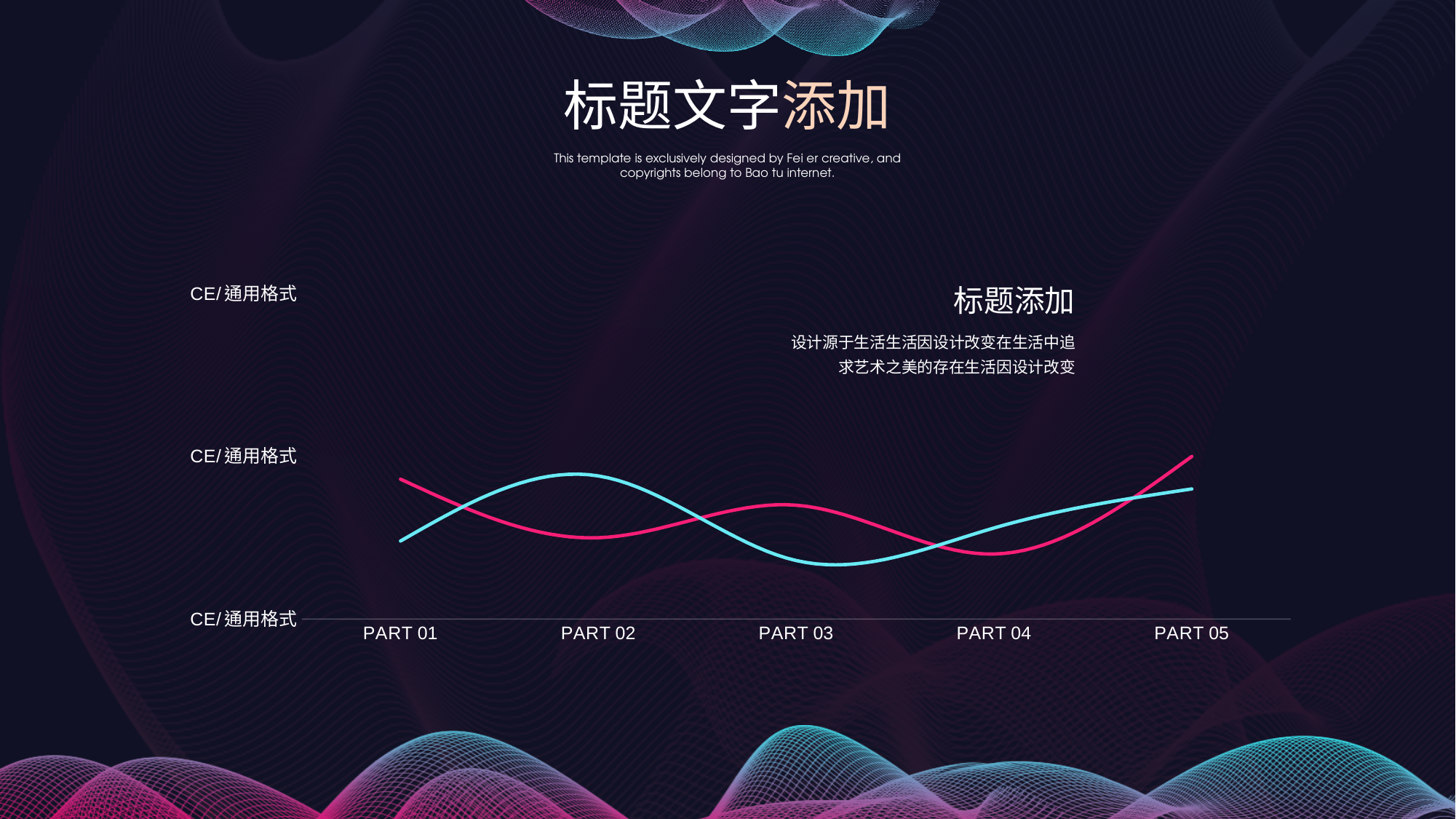

标题文字添加
This template is exclusively designed by Fei er creative, and copyrights belong to Bao tu internet.

### Chart

| Category | 系列 1 | 系列 2 |
|---|---|---|
| PART 01 | 4.3 | 2.4 |
| PART 02 | 2.5 | 4.4 |
| PART 03 | 3.5 | 1.8 |
| PART 04 | 2.0 | 2.8 |
| PART 05 | 5.0 | 4.0 |
标题添加
设计源于生活生活因设计改变在生活中追求艺术之美的存在生活因设计改变